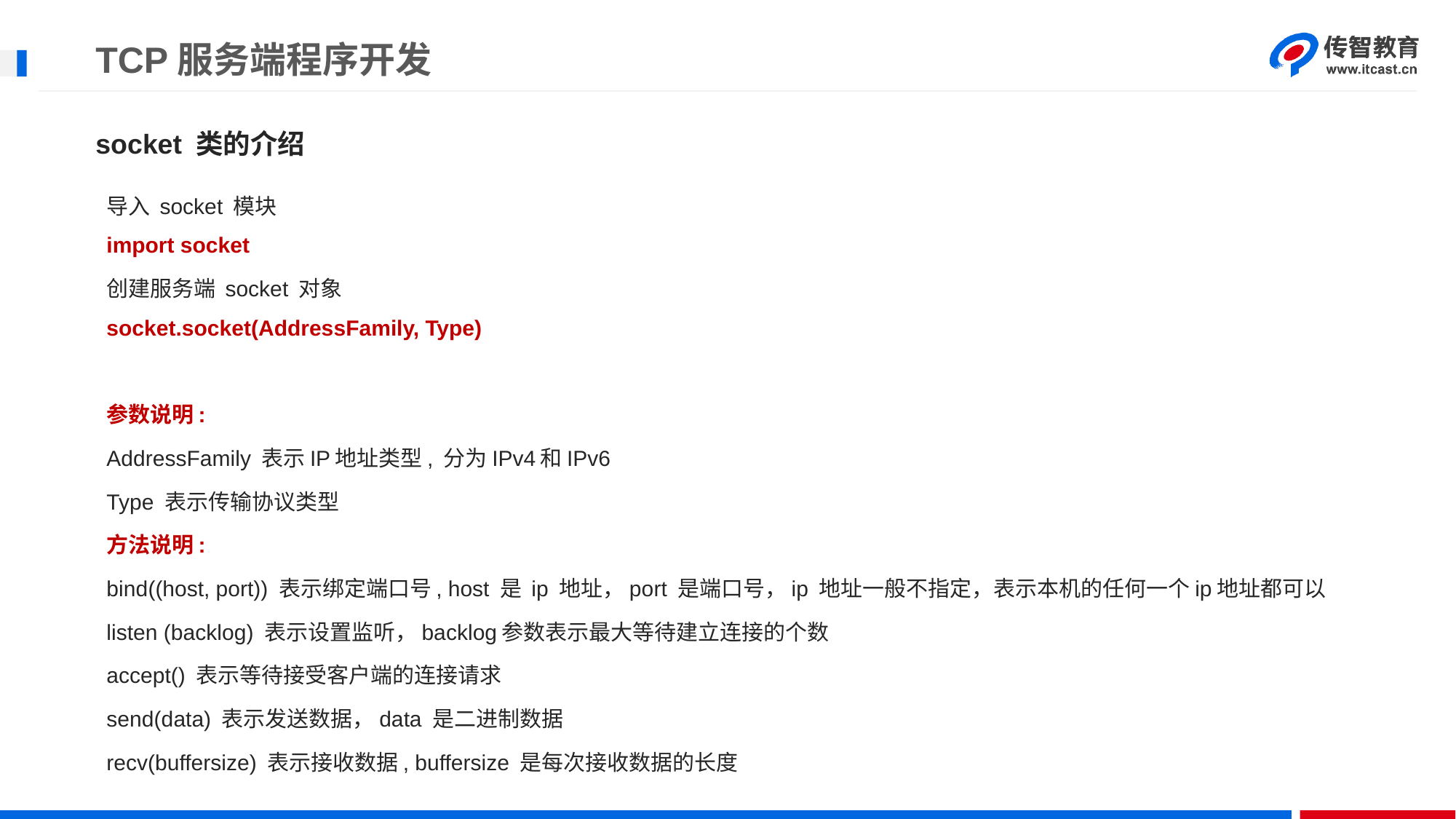

# TCP服务端程序开发
socket 类的介绍
导入 socket 模块
import socket
创建服务端 socket 对象
socket.socket(AddressFamily, Type)

参数说明:
AddressFamily 表示IP地址类型, 分为IPv4和IPv6
Type 表示传输协议类型
方法说明:
bind((host, port)) 表示绑定端口号, host 是 ip 地址，port 是端口号，ip 地址一般不指定，表示本机的任何一个ip地址都可以
listen (backlog) 表示设置监听，backlog参数表示最大等待建立连接的个数
accept() 表示等待接受客户端的连接请求
send(data) 表示发送数据，data 是二进制数据
recv(buffersize) 表示接收数据, buffersize 是每次接收数据的长度